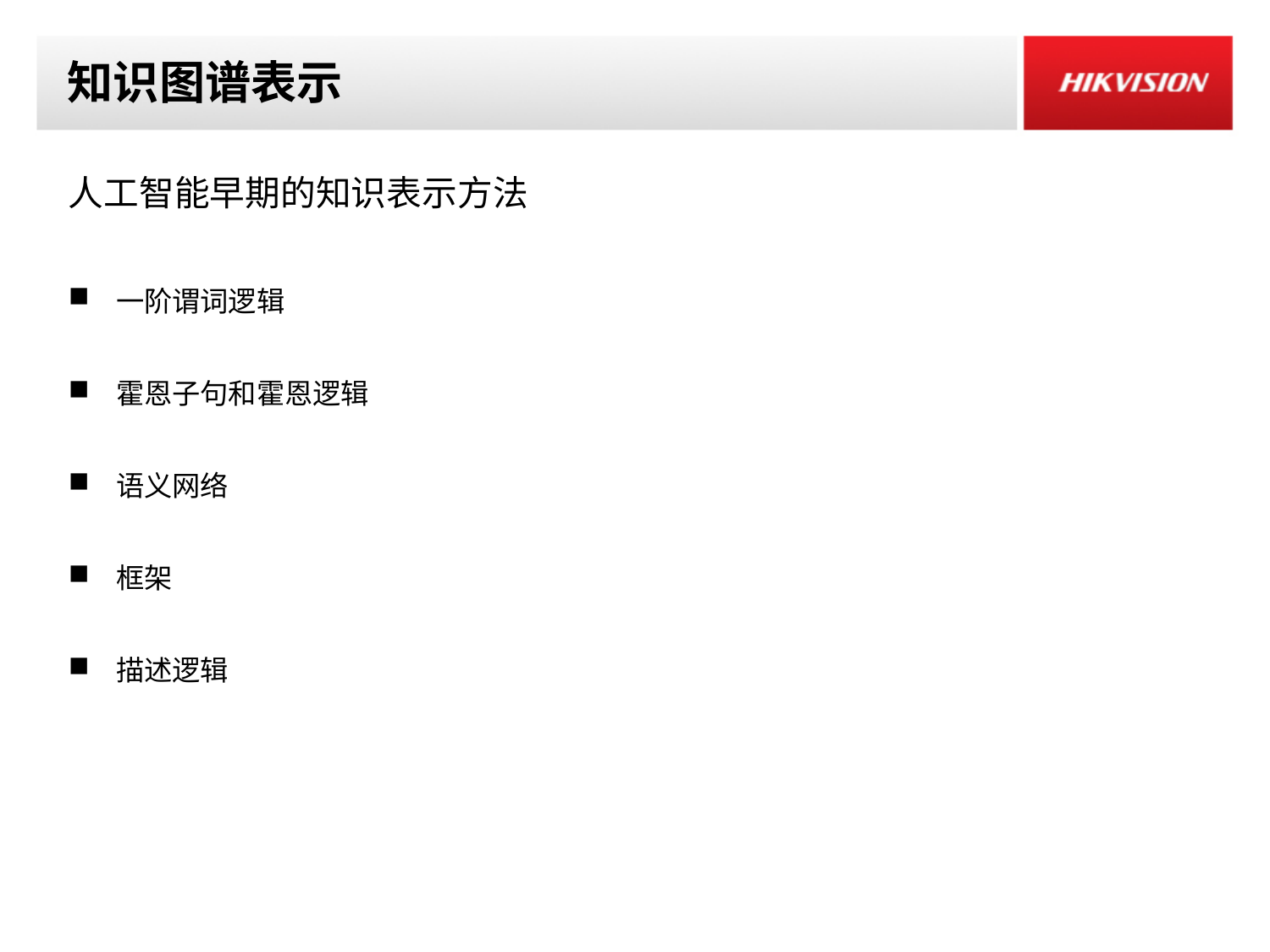

# 知识图谱表示
人工智能早期的知识表示方法

一阶谓词逻辑

霍恩子句和霍恩逻辑

语义网络

框架

描述逻辑